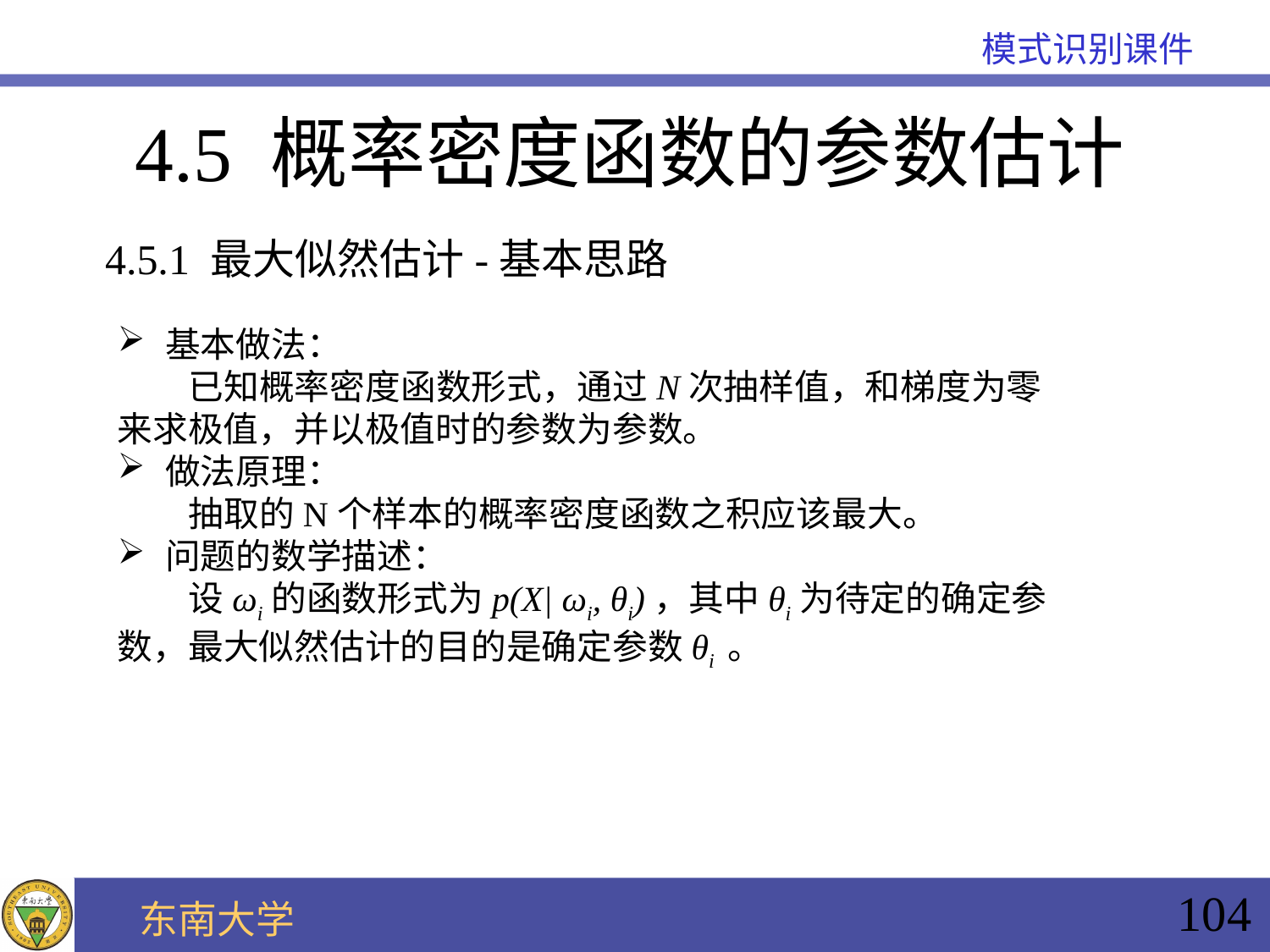

4.5 概率密度函数的参数估计
4.5.1 最大似然估计-基本思路
基本做法：
        已知概率密度函数形式，通过N次抽样值，和梯度为零来求极值，并以极值时的参数为参数。
做法原理：
        抽取的N个样本的概率密度函数之积应该最大。
问题的数学描述：
        设ωi的函数形式为p(X| ωi, θi)，其中θi为待定的确定参数，最大似然估计的目的是确定参数θi 。

104